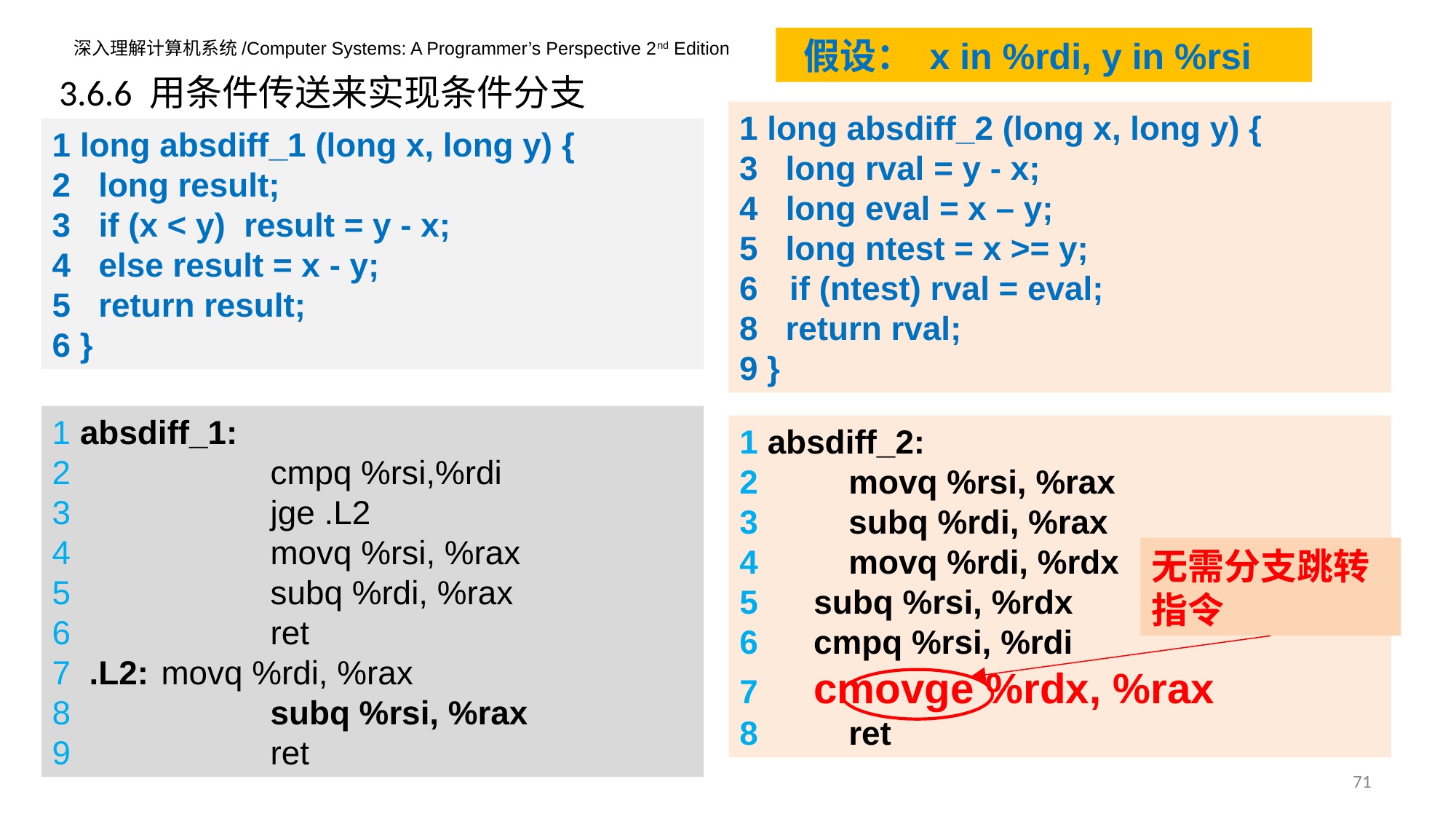

假设： x in %rdi, y in %rsi
3.6.6 用条件传送来实现条件分支
1 long absdiff_2 (long x, long y) {
3   long rval = y - x;
4   long eval = x – y;
5   long ntest = x >= y;
 if (ntest) rval = eval;
8   return rval;
9 }
1 long absdiff_1 (long x, long y) {
2   long result;
3   if (x < y)  result = y - x;
4   else result = x - y;
5   return result;
6 }
1 absdiff_1:
2 		cmpq %rsi,%rdi
3 		jge .L2
4 		movq %rsi, %rax
5      		subq %rdi, %rax
6 		ret
7  .L2:	movq %rdi, %rax
8     		subq %rsi, %rax
9 		ret
1 absdiff_2:
2 	movq %rsi, %rax
3	subq %rdi, %rax
4	movq %rdi, %rdx
5      subq %rsi, %rdx
6      cmpq %rsi, %rdi
7      cmovge %rdx, %rax
8 	ret
无需分支跳转指令

71